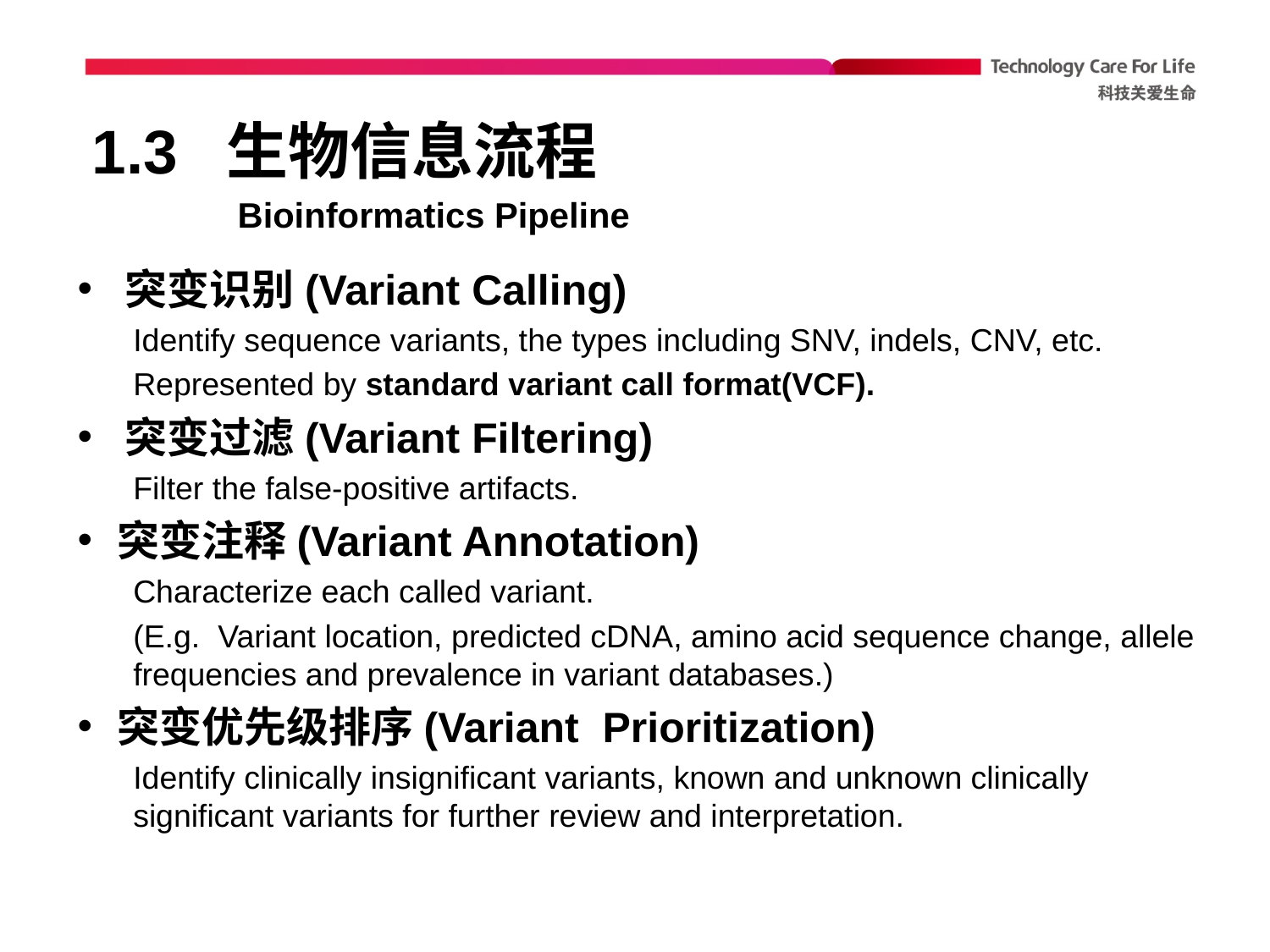

# 1.3  生物信息流程
Bioinformatics Pipeline
突变识别(Variant Calling)
Identify sequence variants, the types including SNV, indels, CNV, etc.
Represented by standard variant call format(VCF).
突变过滤(Variant Filtering)
Filter the false-positive artifacts.
突变注释(Variant Annotation)
Characterize each called variant.
(E.g.  Variant location, predicted cDNA, amino acid sequence change, allele frequencies and prevalence in variant databases.)
突变优先级排序(Variant  Prioritization)
Identify clinically insignificant variants, known and unknown clinically significant variants for further review and interpretation.